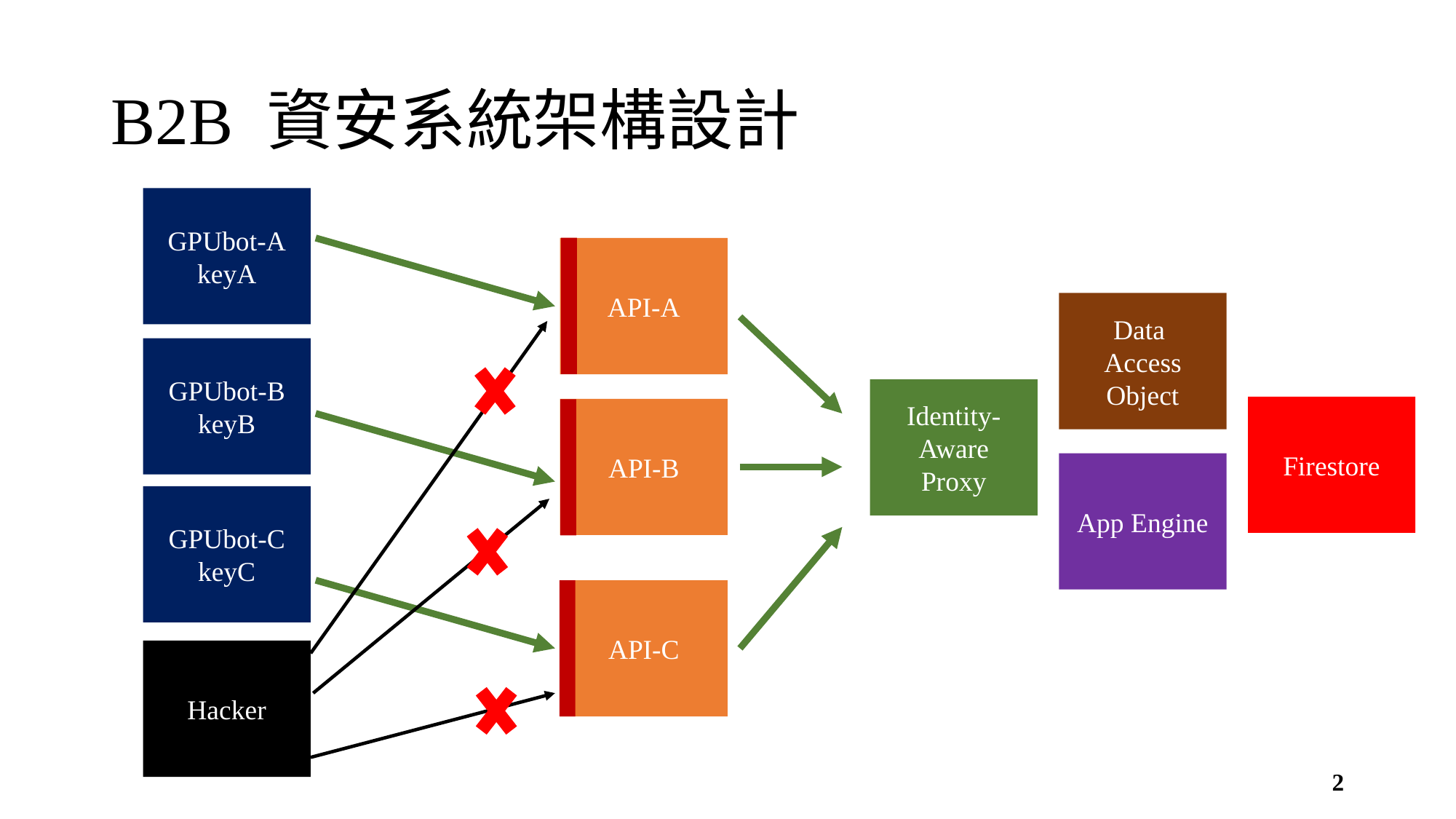

# B2B 資安系統架構設計
GPUbot-A
keyA

API-A
Data
Access
Object
GPUbot-B
keyB

Identity-
Aware
Proxy
Firestore
API-B

App Engine
GPUbot-C
keyC

API-C
Hacker

2